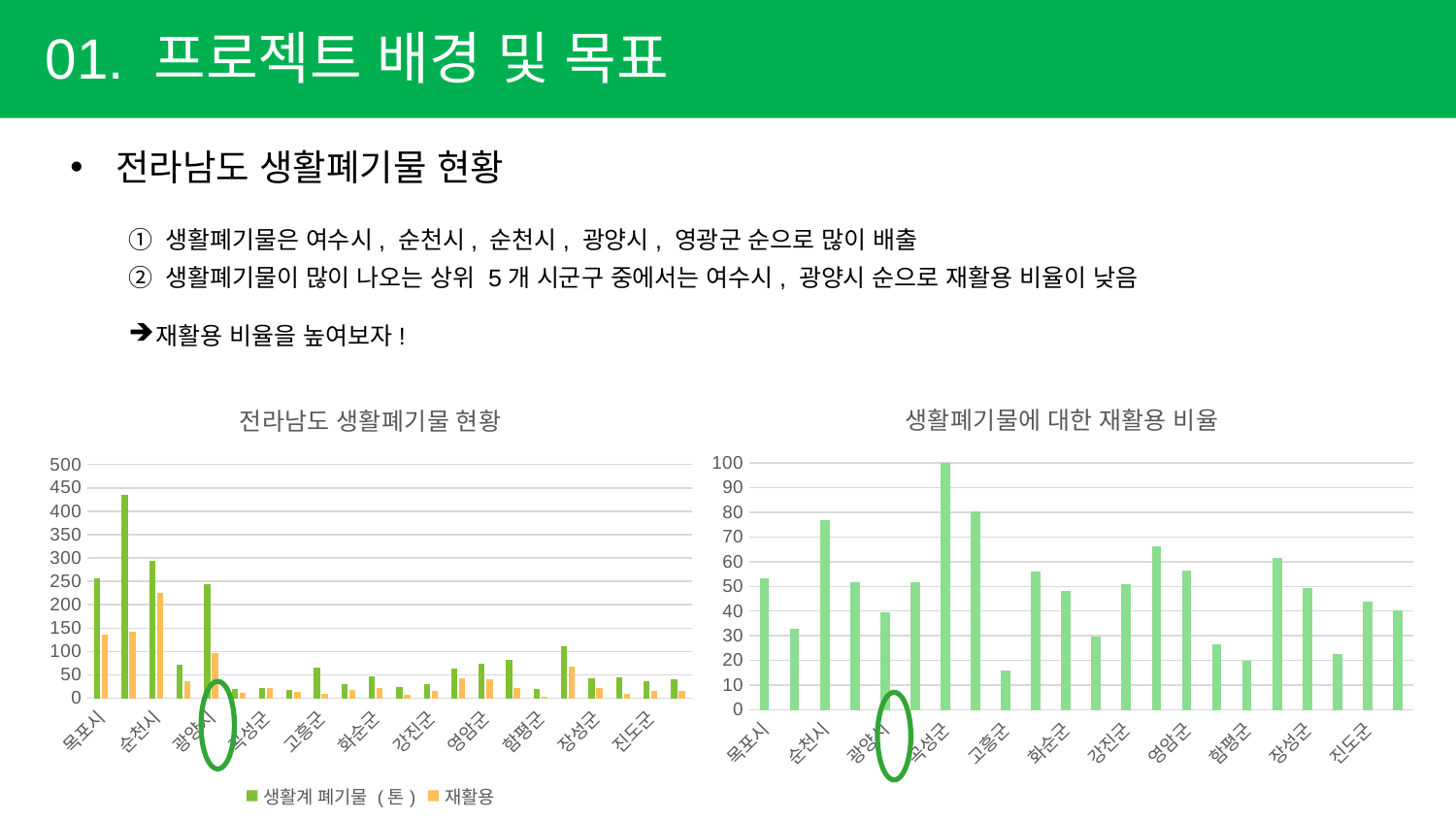

01. 프로젝트 배경 및 목표
전라남도 생활폐기물 현황
생활폐기물은 여수시, 순천시, 순천시, 광양시, 영광군 순으로 많이 배출
생활폐기물이 많이 나오는 상위 5개 시군구 중에서는 여수시, 광양시 순으로 재활용 비율이 낮음
재활용 비율을 높여보자!

### Chart: 생활폐기물에 대한 재활용 비율

| Category | 생활폐기물에 대한 재활용 비율 |
|---|---|
| 목포시 | 53.10183 |
| 여수시 | 32.72811 |
| 순천시 | 77.033 |
| 나주시 | 51.67131 |
| 광양시 | 39.58162 |
| 담양군 | 51.69082 |
| 곡성군 | 100.0 |
| 구례군 | 80.34682 |
| 고흥군 | 15.87057 |
| 보성군 | 56.20915 |
| 화순군 | 48.05195 |
| 장흥군 | 29.5082 |
| 강진군 | 50.84746 |
| 해남군 | 66.4557 |
| 영암군 | 56.55738 |
| 무안군 | 26.37363 |
| 함평군 | 19.89529 |
| 영광군 | 61.69828 |
| 장성군 | 49.1954 |
| 완도군 | 22.77904 |
| 진도군 | 43.94366 |
| 신안군 | 40.20101 |

### Chart: 전라남도 생활폐기물 현황

| Category | 생활계 폐기물 (톤) | 재활용 |
|---|---|---|
| 목포시 | 256.3 | 136.1 |
| 여수시 | 435.1 | 142.4 |
| 순천시 | 293.9 | 226.4 |
| 나주시 | 71.8 | 37.1 |
| 광양시 | 243.8 | 96.5 |
| 담양군 | 20.7 | 10.7 |
| 곡성군 | 21.5 | 21.5 |
| 구례군 | 17.3 | 13.9 |
| 고흥군 | 64.9 | 10.3 |
| 보성군 | 30.6 | 17.2 |
| 화순군 | 46.2 | 22.2 |
| 장흥군 | 24.4 | 7.2 |
| 강진군 | 29.5 | 15.0 |
| 해남군 | 63.2 | 42.0 |
| 영암군 | 73.2 | 41.4 |
| 무안군 | 81.9 | 21.6 |
| 함평군 | 19.1 | 3.8 |
| 영광군 | 110.7 | 68.3 |
| 장성군 | 43.5 | 21.4 |
| 완도군 | 43.9 | 10.0 |
| 진도군 | 35.5 | 15.6 |
| 신안군 | 39.8 | 16.0 |